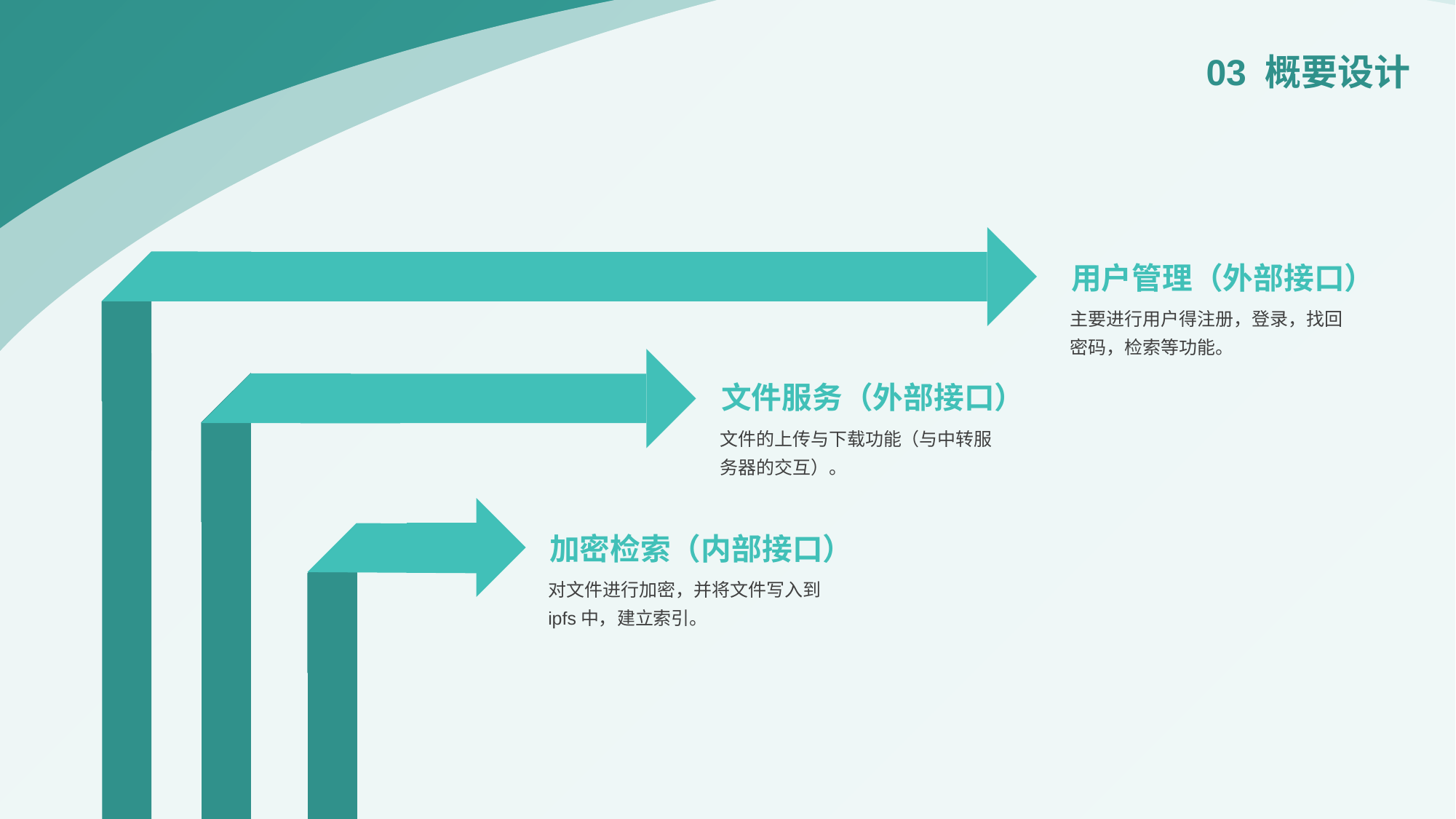

03 概要设计

用户管理（外部接口）

主要进行用户得注册，登录，找回密码，检索等功能。

文件服务（外部接口）

文件的上传与下载功能（与中转服务器的交互）。

加密检索（内部接口）

对文件进行加密，并将文件写入到ipfs中，建立索引。